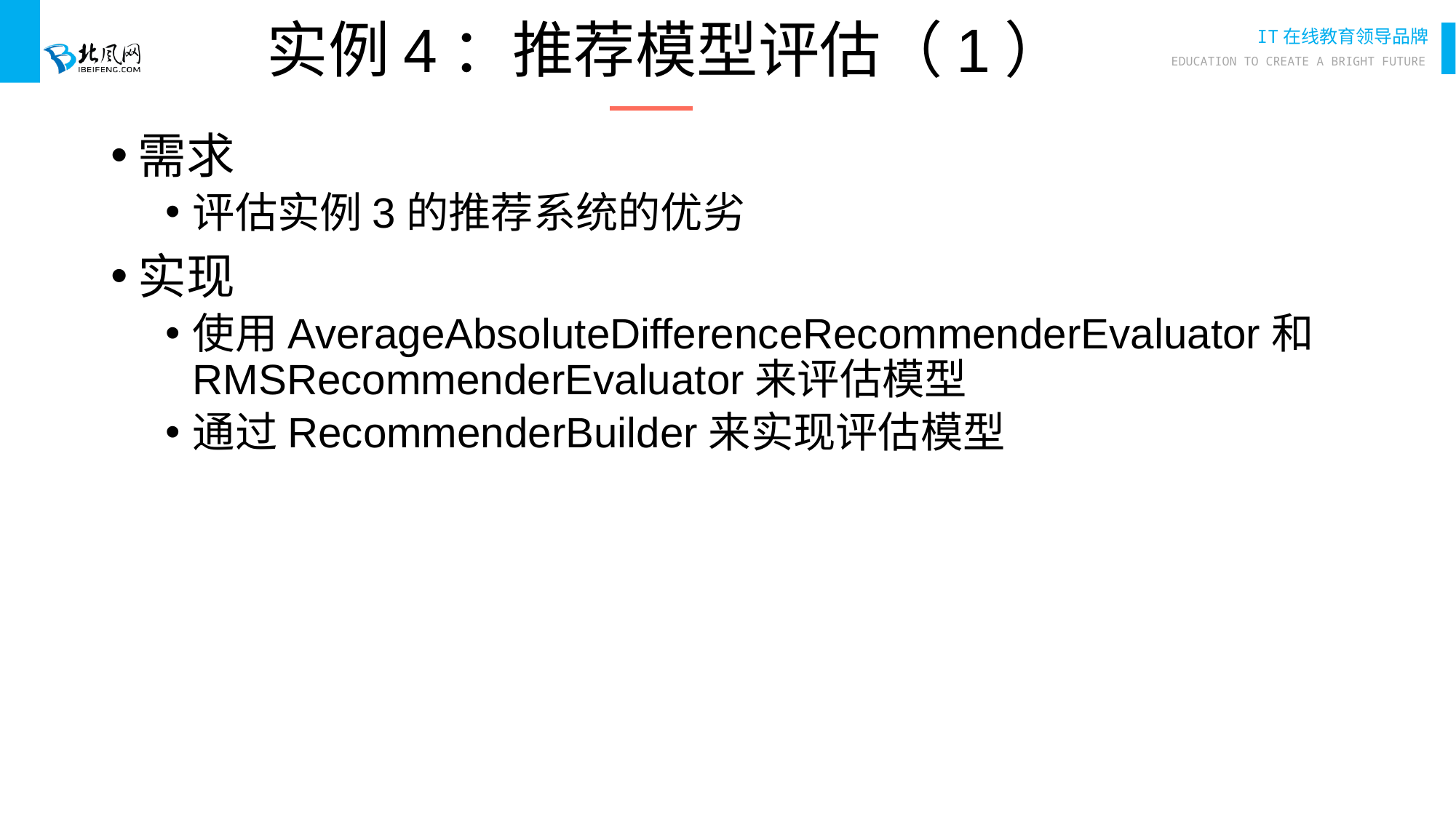

# 实例4：推荐模型评估（1）
需求
评估实例3的推荐系统的优劣
实现
使用AverageAbsoluteDifferenceRecommenderEvaluator和RMSRecommenderEvaluator来评估模型
通过RecommenderBuilder来实现评估模型